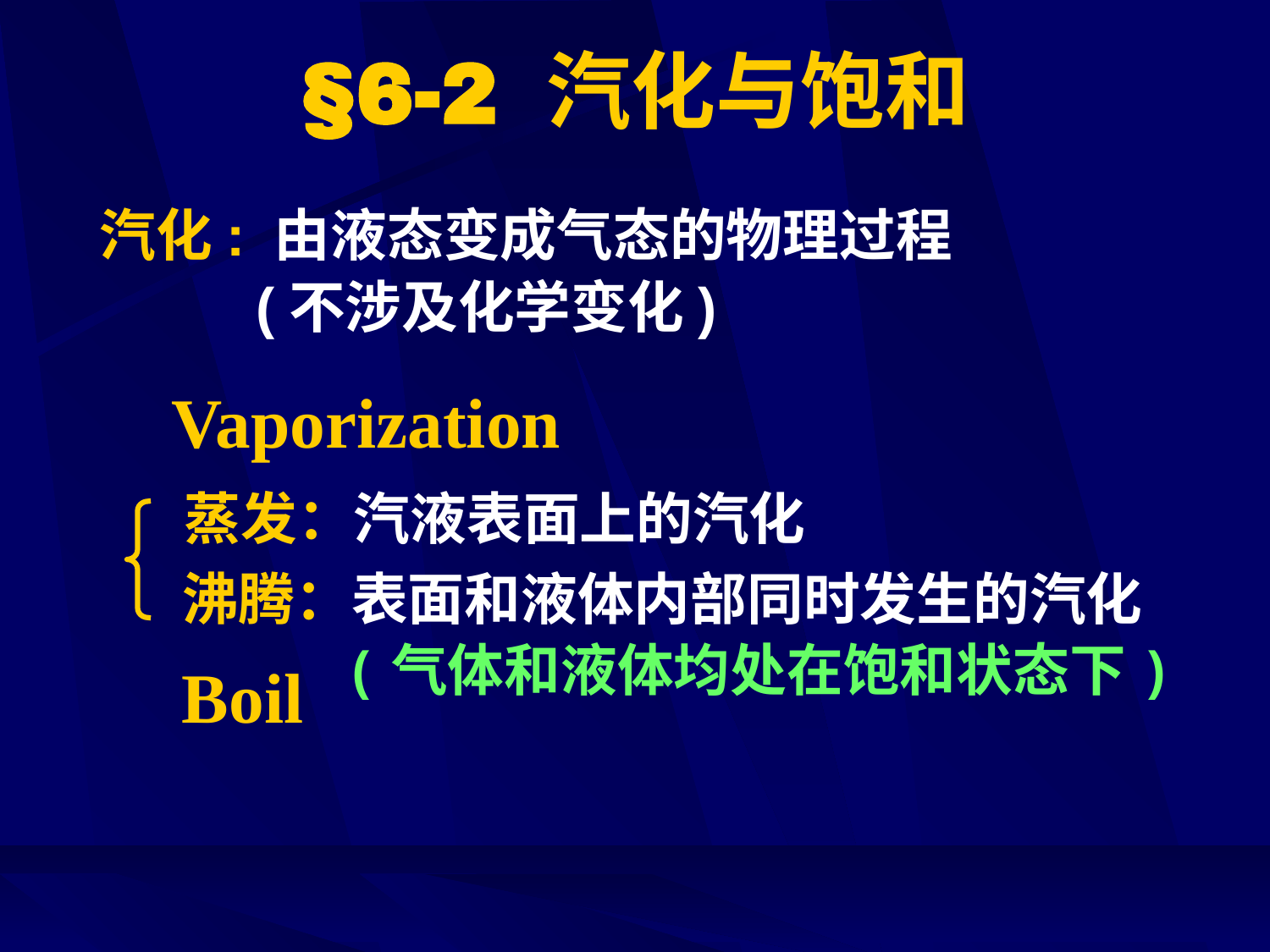

# §6-2 汽化与饱和
汽化: 由液态变成气态的物理过程
          (不涉及化学变化)
Vaporization
蒸发：汽液表面上的汽化

沸腾：表面和液体内部同时发生的汽化
(气体和液体均处在饱和状态下)
Boil